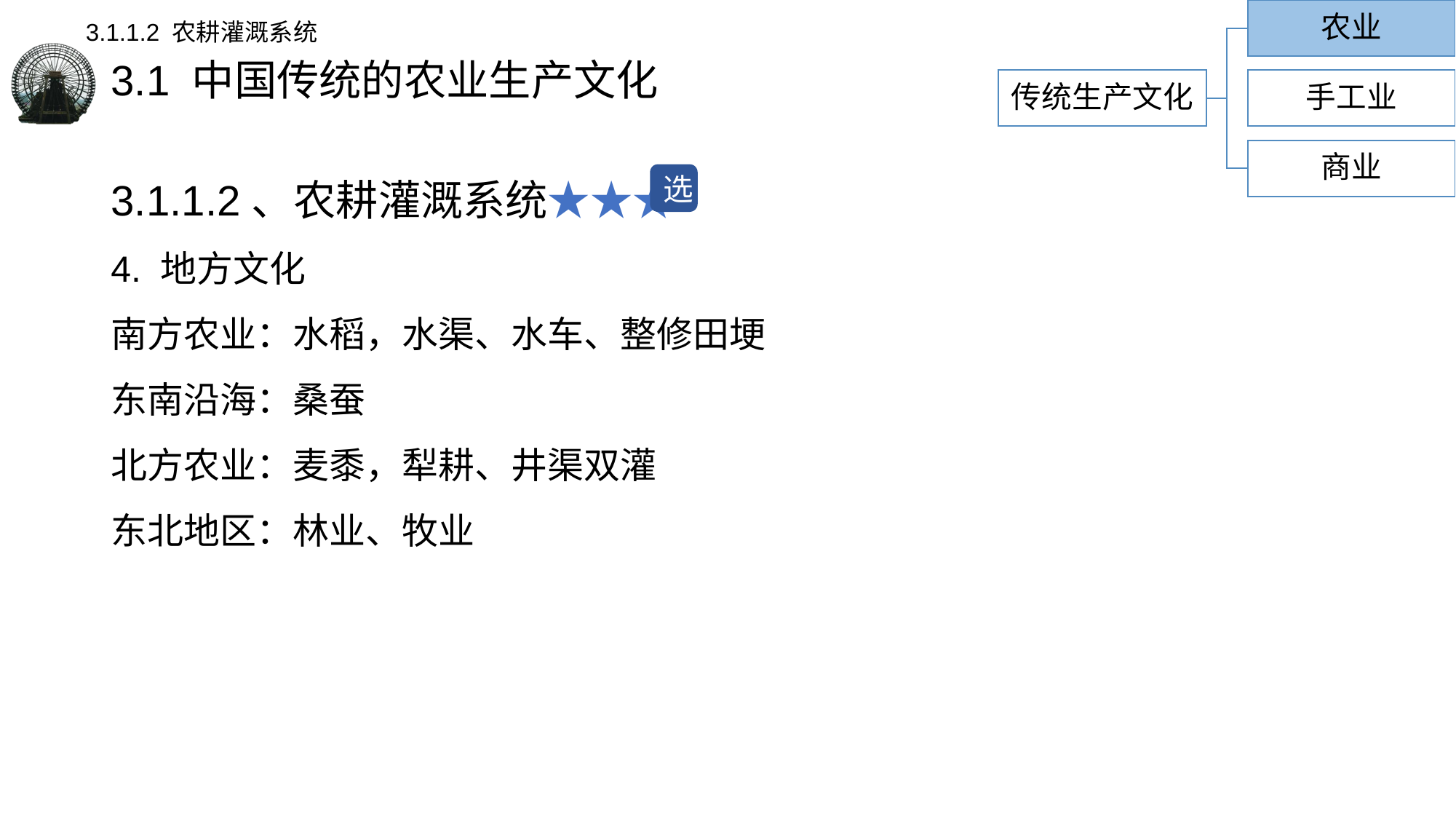

农业
3.1.1.2 农耕灌溉系统

# 3.1 中国传统的农业生产文化
传统生产文化
手工业

商业
3.1.1.2、农耕灌溉系统★★★
4. 地方文化
南方农业：水稻，水渠、水车、整修田埂
东南沿海：桑蚕
北方农业：麦黍，犁耕、井渠双灌
东北地区：林业、牧业
选
23